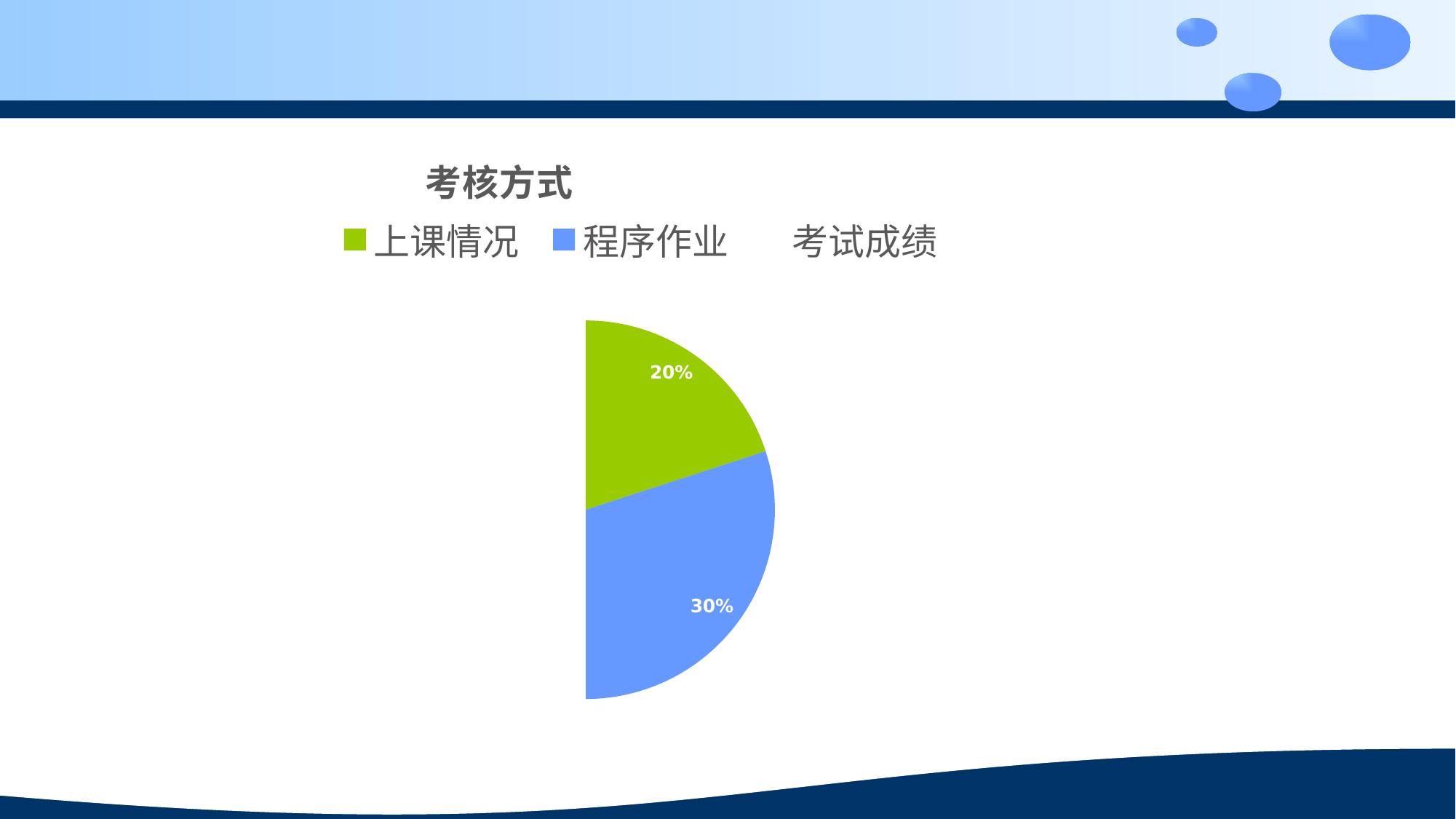

### Chart: 考核方式

| Category | 销售额 |
|---|---|
| 上课情况 | 0.2 |
| 程序作业 | 0.3 |
| 考试成绩 | 0.5 |